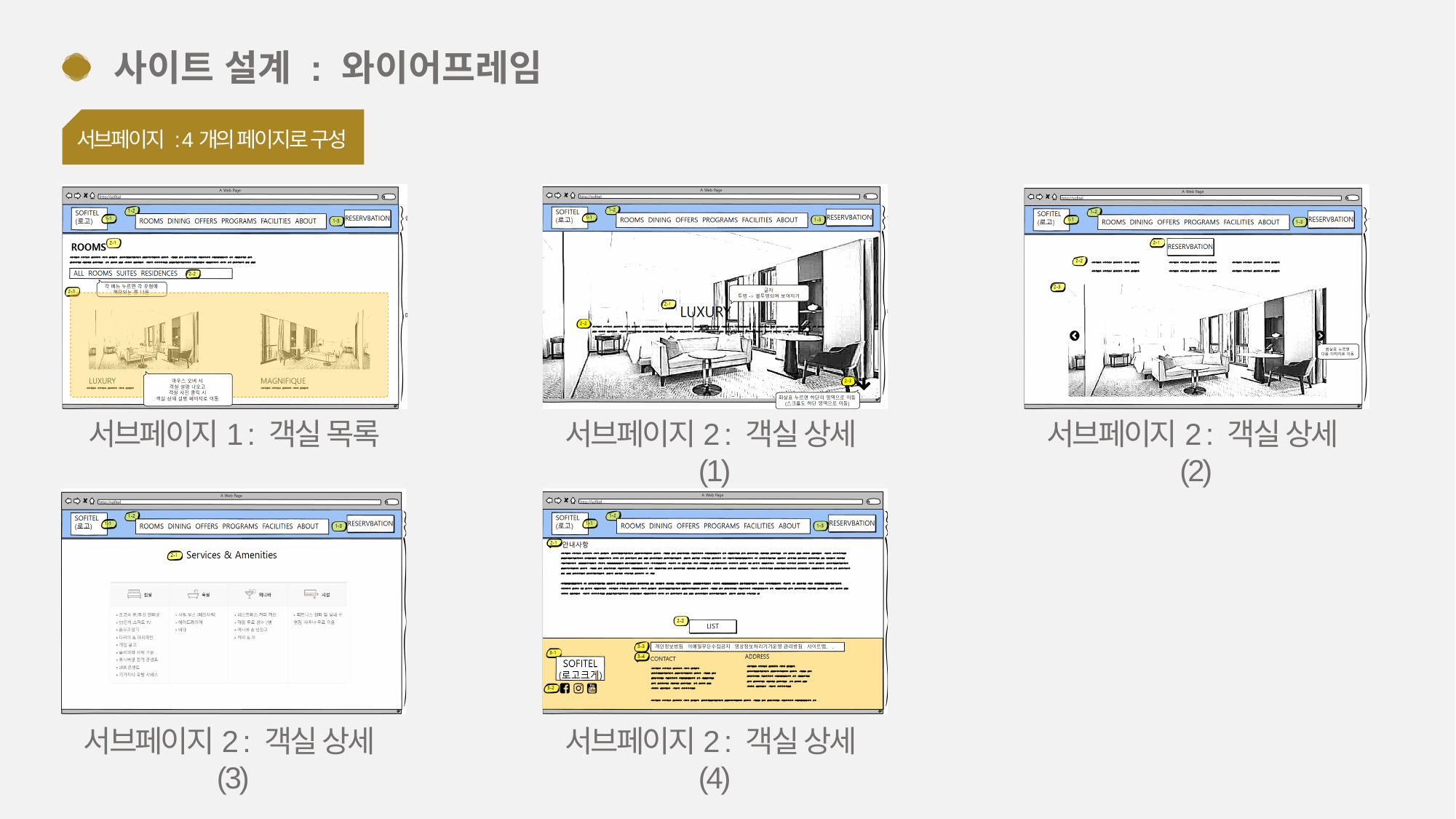

사이트 설계 : 와이어프레임

서브페이지 : 4개의 페이지로 구성

서브페이지1 : 객실 목록
서브페이지2 : 객실 상세(1)
서브페이지2 : 객실 상세(2)

서브페이지2 : 객실 상세(3)
서브페이지2 : 객실 상세(4)